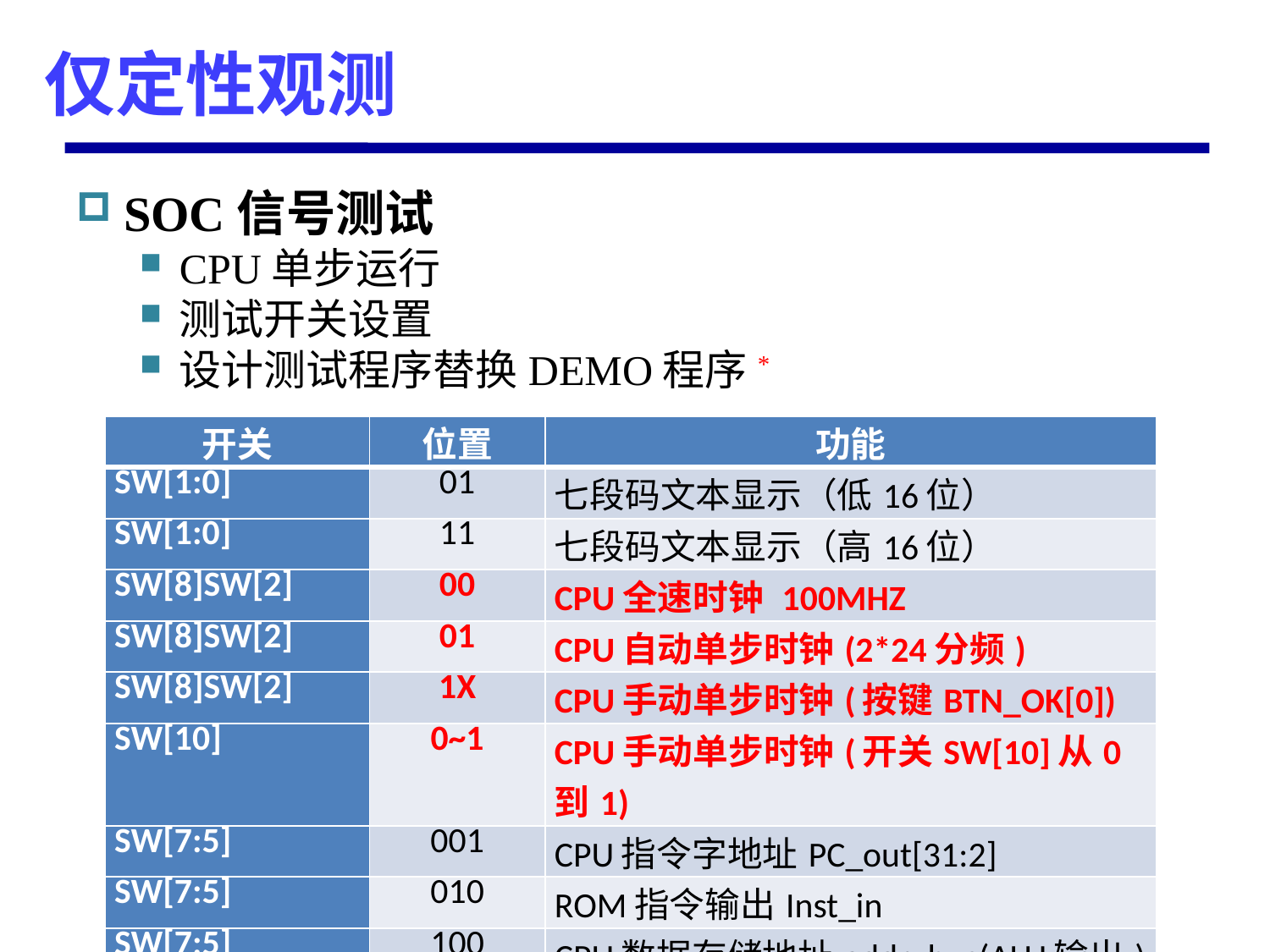

# 仅定性观测
SOC信号测试
CPU单步运行
测试开关设置
设计测试程序替换DEMO程序*

| 开关 | 位置 | 功能 |
| --- | --- | --- |
| SW[1:0] | 01 | 七段码文本显示（低16位） |
| SW[1:0] | 11 | 七段码文本显示（高16位） |
| SW[8]SW[2] | 00 | CPU全速时钟 100MHZ |
| SW[8]SW[2] | 01 | CPU自动单步时钟(2\*24分频) |
| SW[8]SW[2] | 1X | CPU手动单步时钟(按键BTN\_OK[0]) |
| SW[10] | 0~1 | CPU手动单步时钟(开关SW[10]从0到1) |
| SW[7:5] | 001 | CPU指令字地址PC\_out[31:2] |
| SW[7:5] | 010 | ROM指令输出Inst\_in |
| SW[7:5] | 100 | CPU数据存储地址addr\_bus(ALU输出) |
| SW[7:5] | 101 | CPU数据输出Cpu\_data2bus(寄存器B) |
| SW[7:5] | 110 | CPU数据输入Cpu\_data4bus(RAM输出) |
| SW[7:5] | 111 | CPU指令字节地址PC\_out |